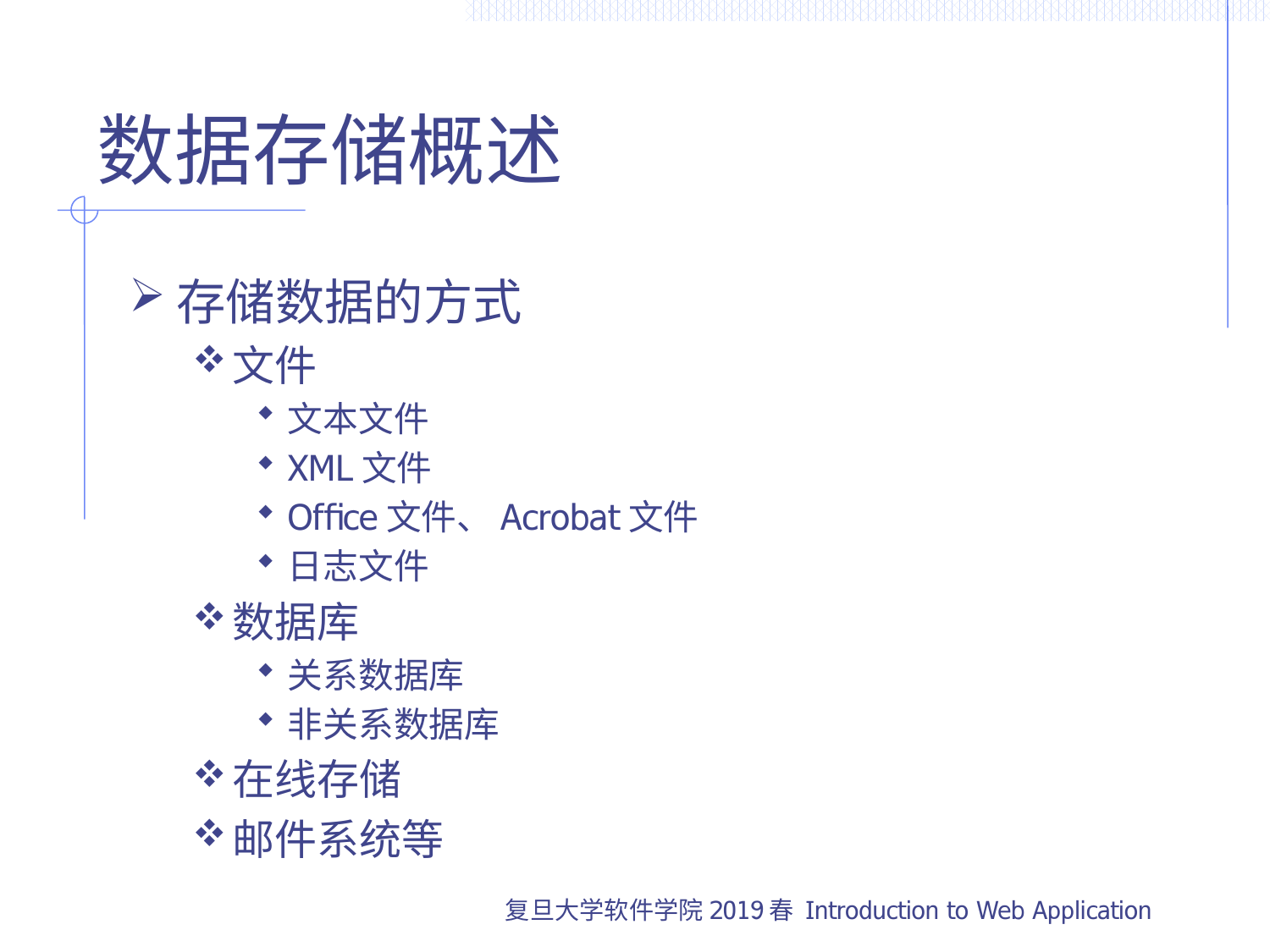

# 数据存储概述
存储数据的方式
文件
文本文件
XML文件
Office文件、Acrobat文件
日志文件
数据库
关系数据库
非关系数据库
在线存储
邮件系统等